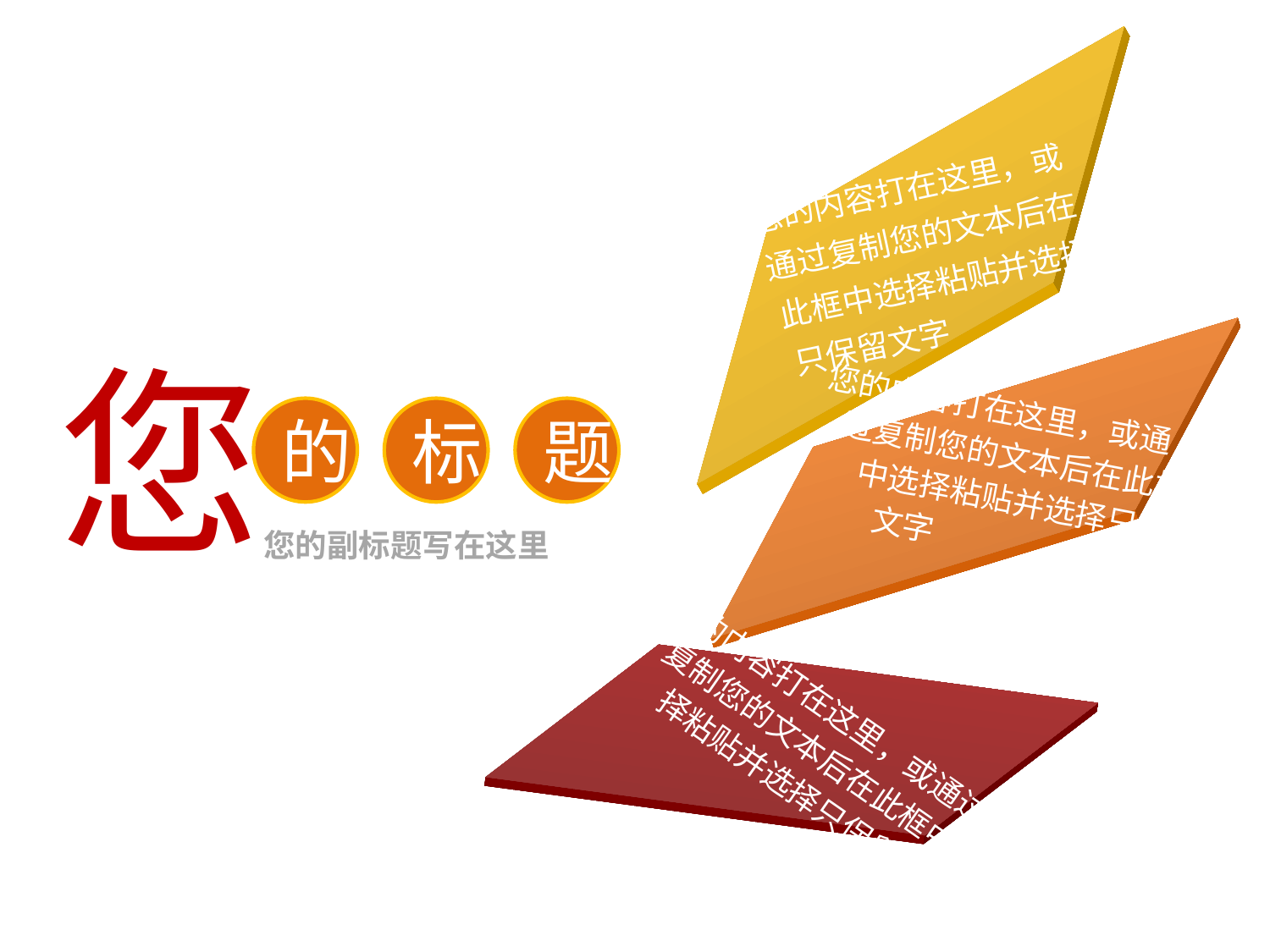

您的内容打在这里，或通过复制您的文本后在此框中选择粘贴并选择只保留文字

您
您的内容打在这里，或通过复制您的文本后在此框中选择粘贴并选择只保留文字
的
标
题

您的副标题写在这里
您的内容打在这里，或通过复制您的文本后在此框中选择粘贴并选择只保留文字